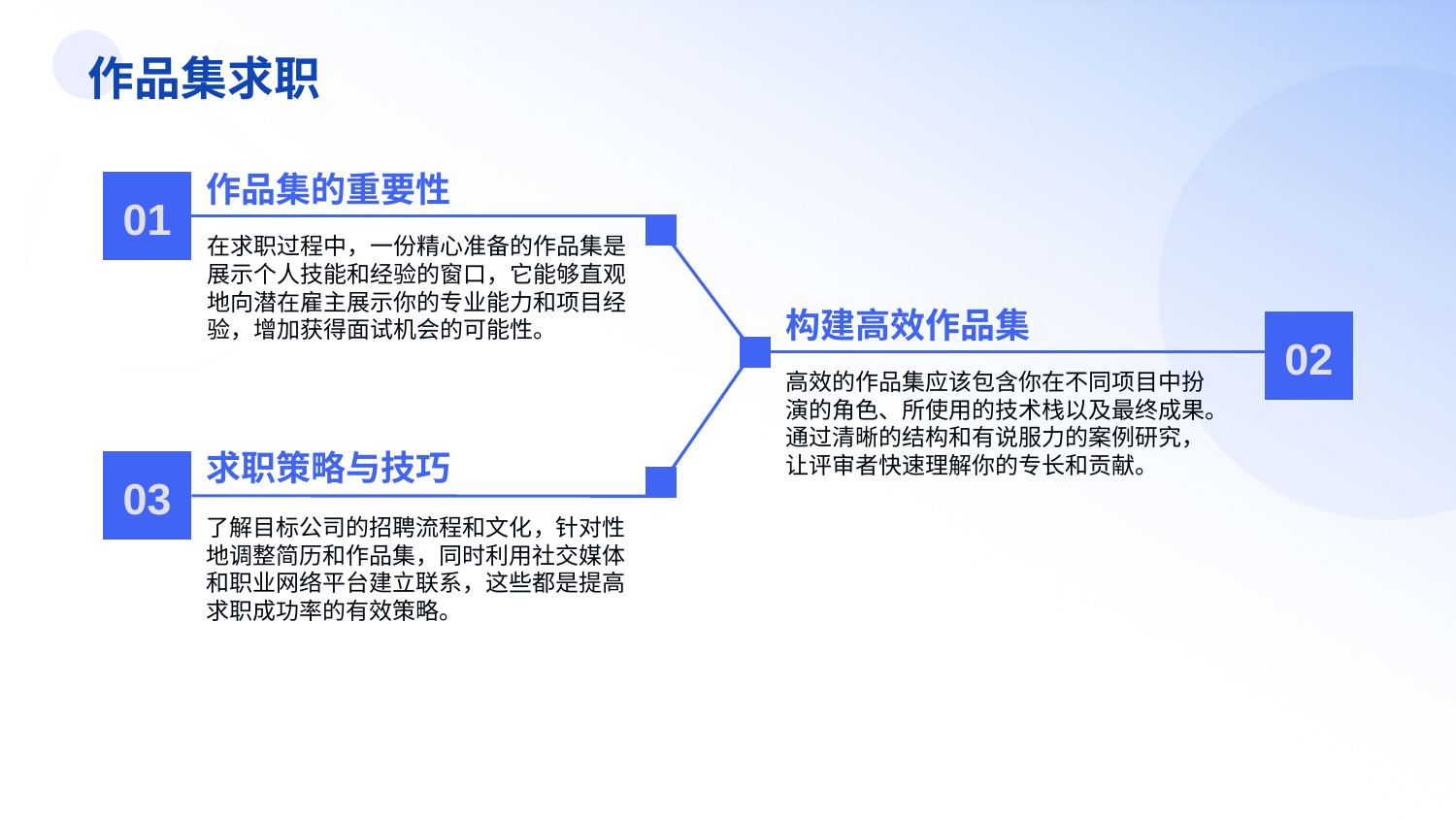

作品集求职

作品集的重要性

01

在求职过程中，一份精心准备的作品集是展示个人技能和经验的窗口，它能够直观地向潜在雇主展示你的专业能力和项目经验，增加获得面试机会的可能性。

构建高效作品集

02

高效的作品集应该包含你在不同项目中扮演的角色、所使用的技术栈以及最终成果。通过清晰的结构和有说服力的案例研究，让评审者快速理解你的专长和贡献。

求职策略与技巧

03

了解目标公司的招聘流程和文化，针对性地调整简历和作品集，同时利用社交媒体和职业网络平台建立联系，这些都是提高求职成功率的有效策略。